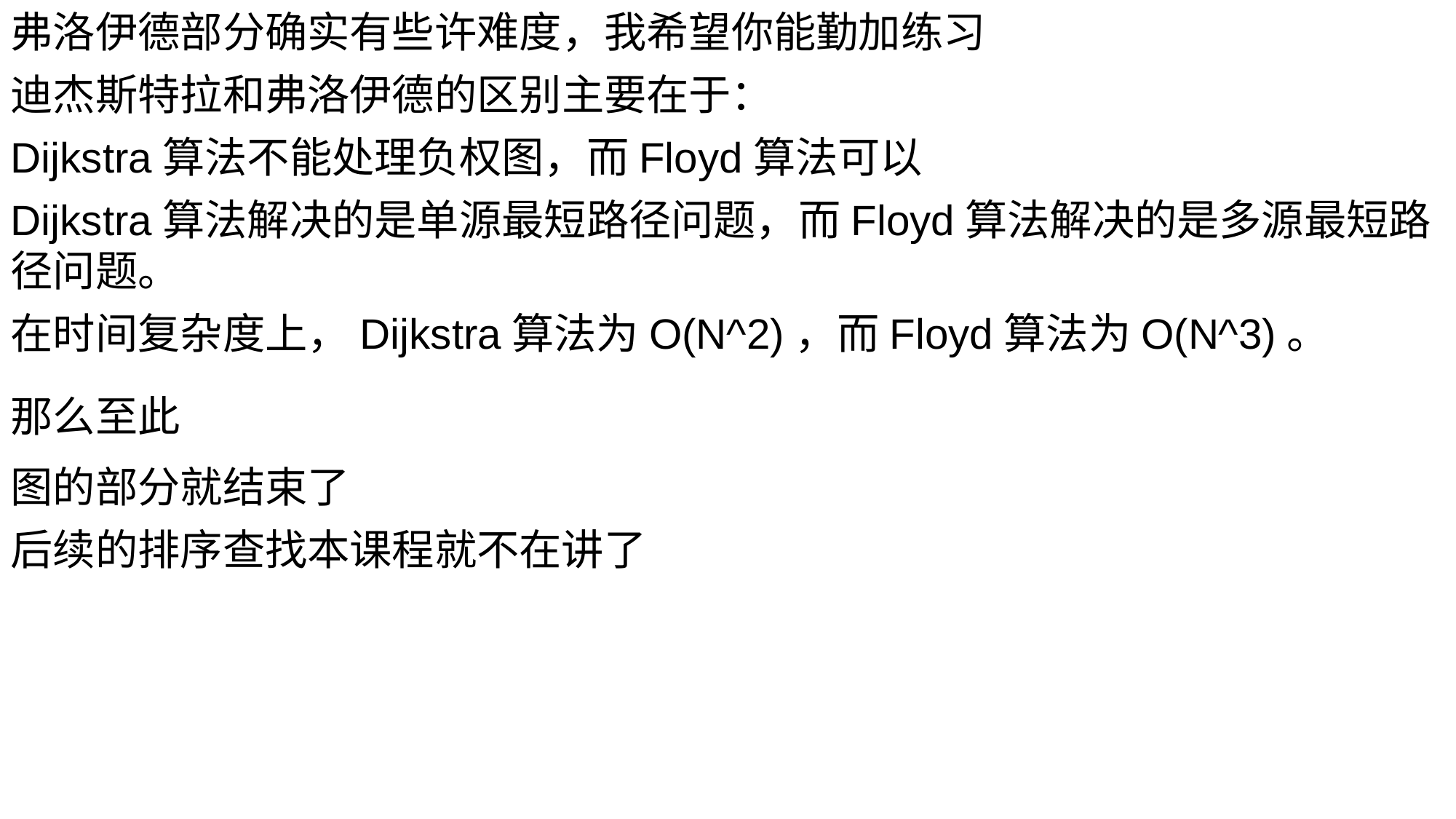

弗洛伊德部分确实有些许难度，我希望你能勤加练习
迪杰斯特拉和弗洛伊德的区别主要在于：
Dijkstra算法不能处理负权图，而Floyd算法可以
Dijkstra算法解决的是单源最短路径问题，而Floyd算法解决的是多源最短路径问题。
在时间复杂度上，Dijkstra算法为O(N^2)，而Floyd算法为O(N^3)。
那么至此
图的部分就结束了
后续的排序查找本课程就不在讲了